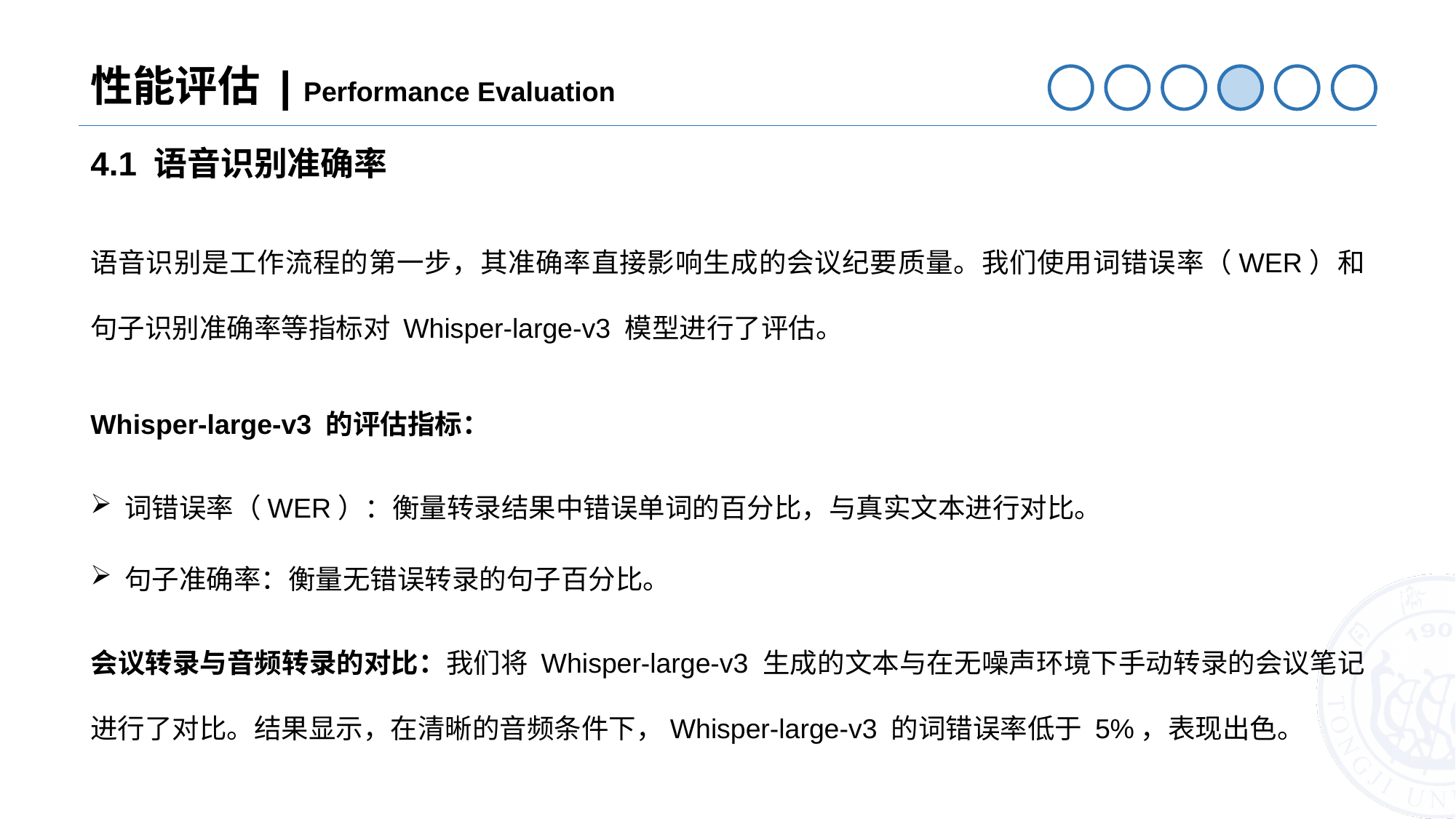

性能评估 | Performance Evaluation

4.1 语音识别准确率
语音识别是工作流程的第一步，其准确率直接影响生成的会议纪要质量。我们使用词错误率（WER）和句子识别准确率等指标对 Whisper-large-v3 模型进行了评估。
Whisper-large-v3 的评估指标：
词错误率（WER）：衡量转录结果中错误单词的百分比，与真实文本进行对比。
句子准确率：衡量无错误转录的句子百分比。
会议转录与音频转录的对比：我们将 Whisper-large-v3 生成的文本与在无噪声环境下手动转录的会议笔记进行了对比。结果显示，在清晰的音频条件下，Whisper-large-v3 的词错误率低于 5%，表现出色。